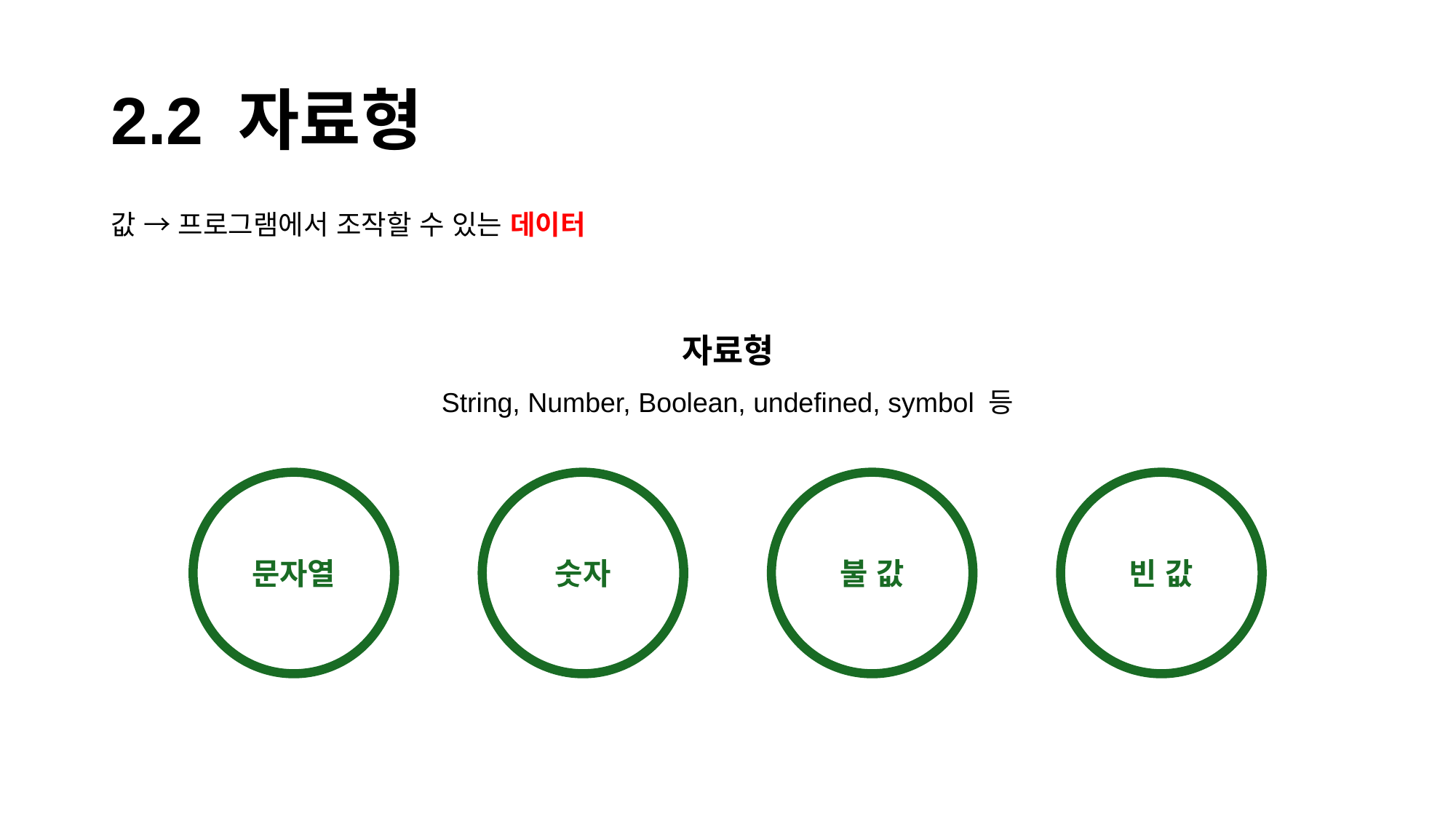

# 2.2 자료형
값 → 프로그램에서 조작할 수 있는 데이터
자료형
String, Number, Boolean, undefined, symbol 등
문자열
숫자
불 값
빈 값